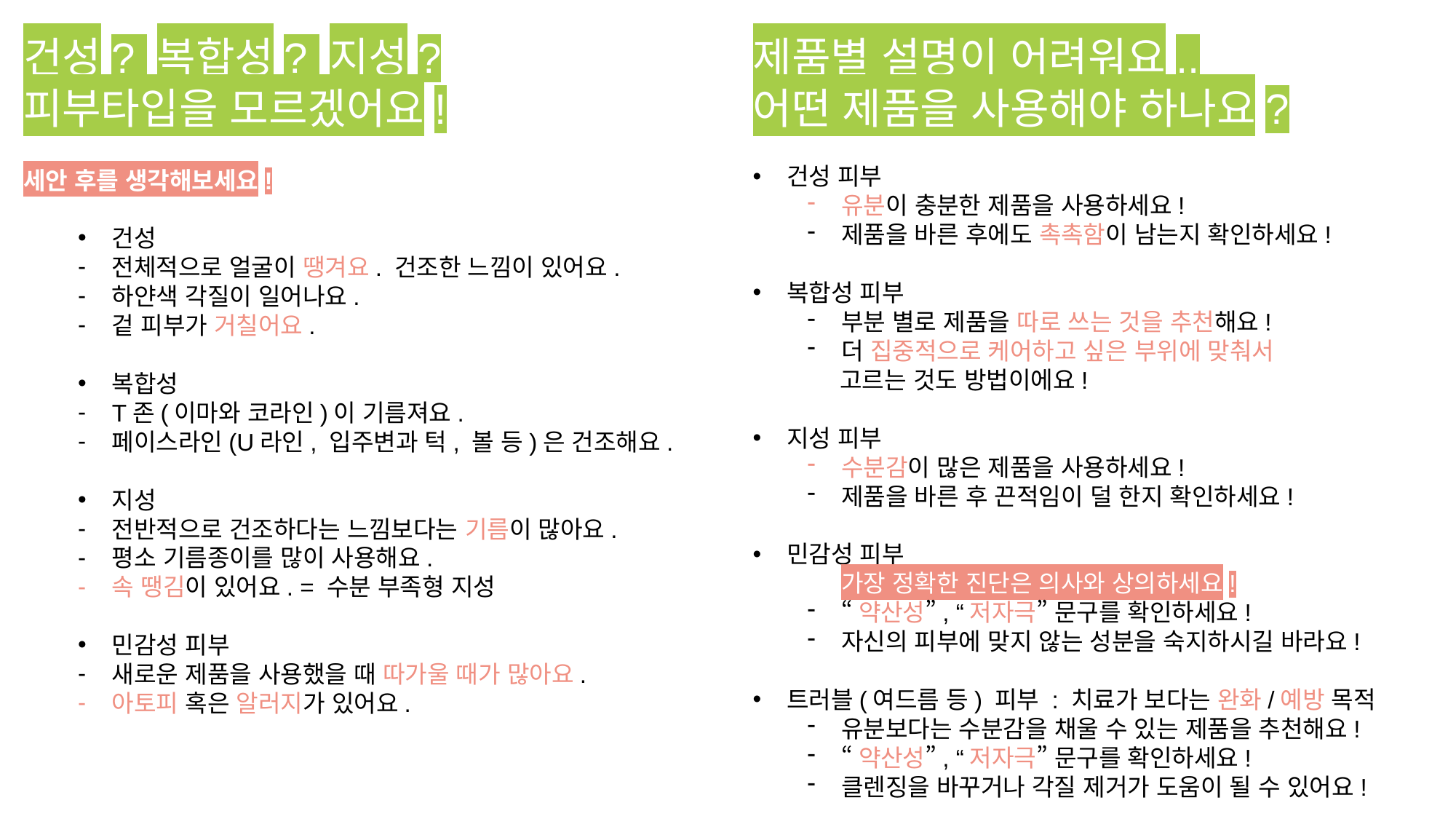

건성? 복합성? 지성?
피부타입을 모르겠어요!

세안 후를 생각해보세요!

건성
전체적으로 얼굴이 땡겨요. 건조한 느낌이 있어요.
하얀색 각질이 일어나요.
겉 피부가 거칠어요.

복합성
T존(이마와 코라인)이 기름져요.
페이스라인(U라인, 입주변과 턱, 볼 등)은 건조해요.

지성
전반적으로 건조하다는 느낌보다는 기름이 많아요.
평소 기름종이를 많이 사용해요.
속 땡김이 있어요. = 수분 부족형 지성

민감성 피부
새로운 제품을 사용했을 때 따가울 때가 많아요.
아토피 혹은 알러지가 있어요.
제품별 설명이 어려워요..
어떤 제품을 사용해야 하나요?

건성 피부
유분이 충분한 제품을 사용하세요!
제품을 바른 후에도 촉촉함이 남는지 확인하세요!

복합성 피부
부분 별로 제품을 따로 쓰는 것을 추천해요!
더 집중적으로 케어하고 싶은 부위에 맞춰서
    고르는 것도 방법이에요!

지성 피부
수분감이 많은 제품을 사용하세요!
제품을 바른 후 끈적임이 덜 한지 확인하세요!

민감성 피부
가장 정확한 진단은 의사와 상의하세요!
“약산성”, “저자극” 문구를 확인하세요!
자신의 피부에 맞지 않는 성분을 숙지하시길 바라요!

트러블(여드름 등) 피부 : 치료가 보다는 완화/예방 목적
유분보다는 수분감을 채울 수 있는 제품을 추천해요!
“약산성”, “저자극” 문구를 확인하세요!
클렌징을 바꾸거나 각질 제거가 도움이 될 수 있어요!